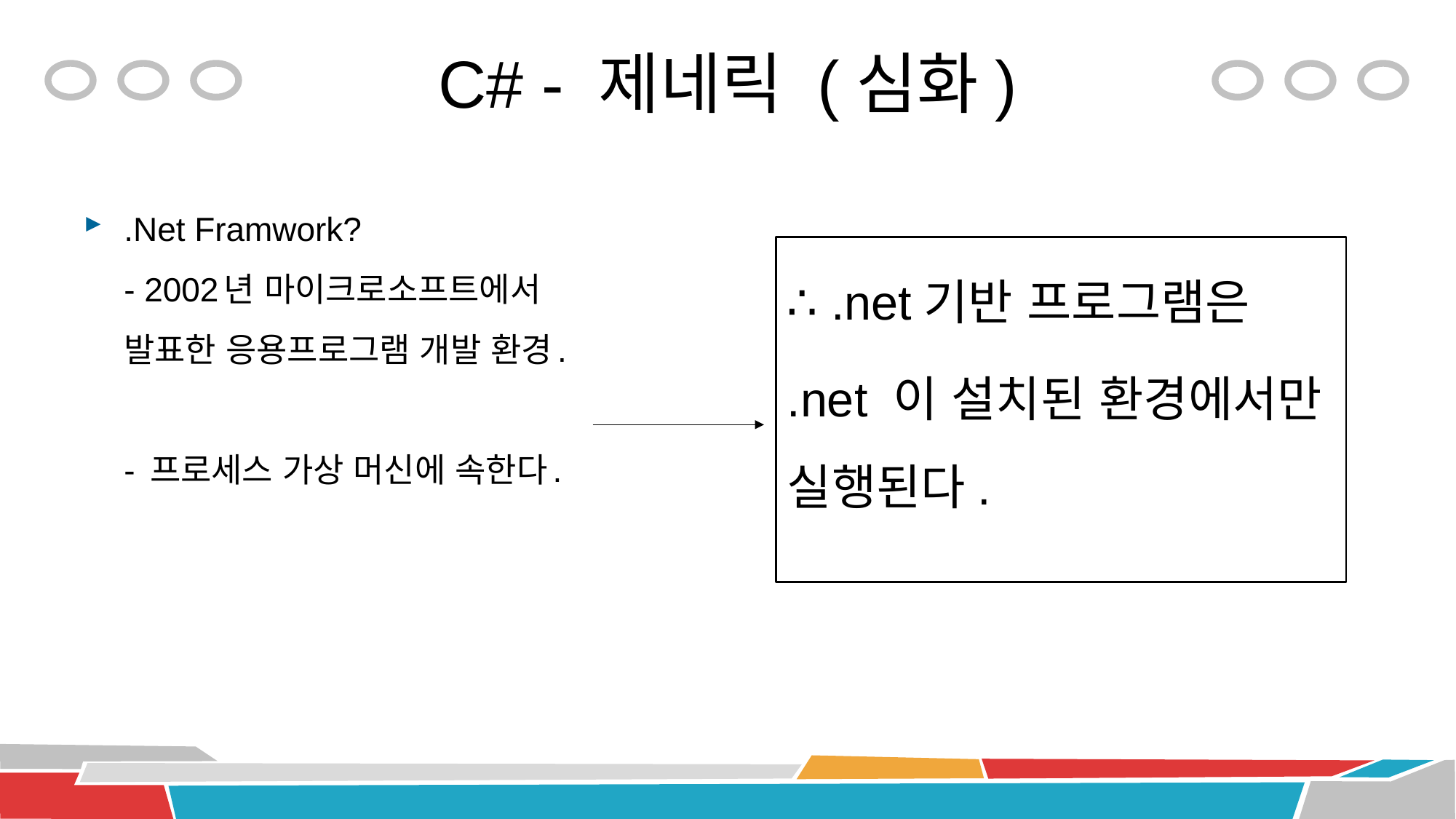

# C# - 제네릭 (심화)
.Net Framwork?
- 2002년 마이크로소프트에서 발표한 응용프로그램 개발 환경.
- 프로세스 가상 머신에 속한다.
∴ .net기반 프로그램은
.net 이 설치된 환경에서만 실행된다.